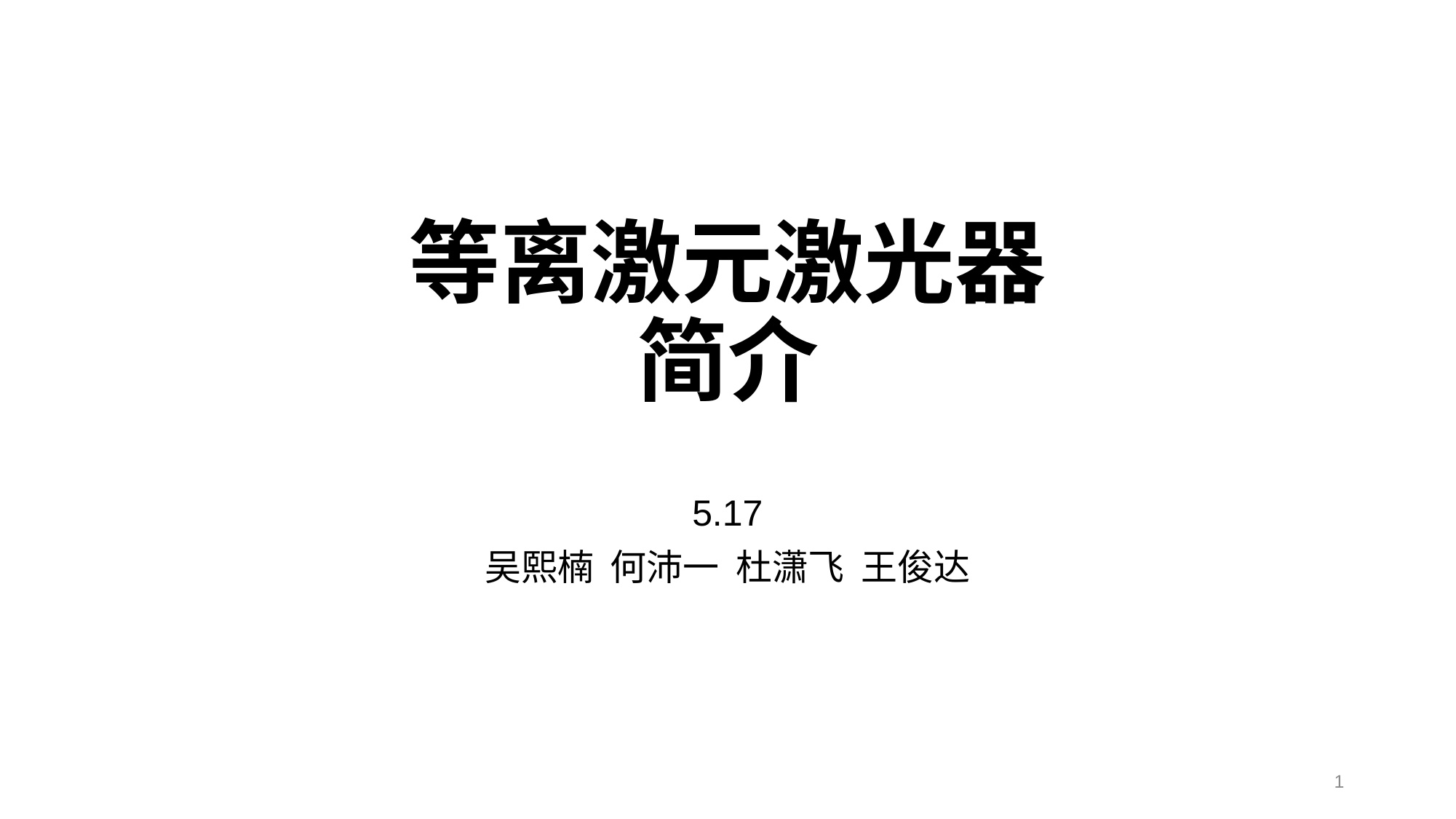

# 等离激元激光器 简介

5.17
吴熙楠  何沛一  杜潇飞  王俊达
1